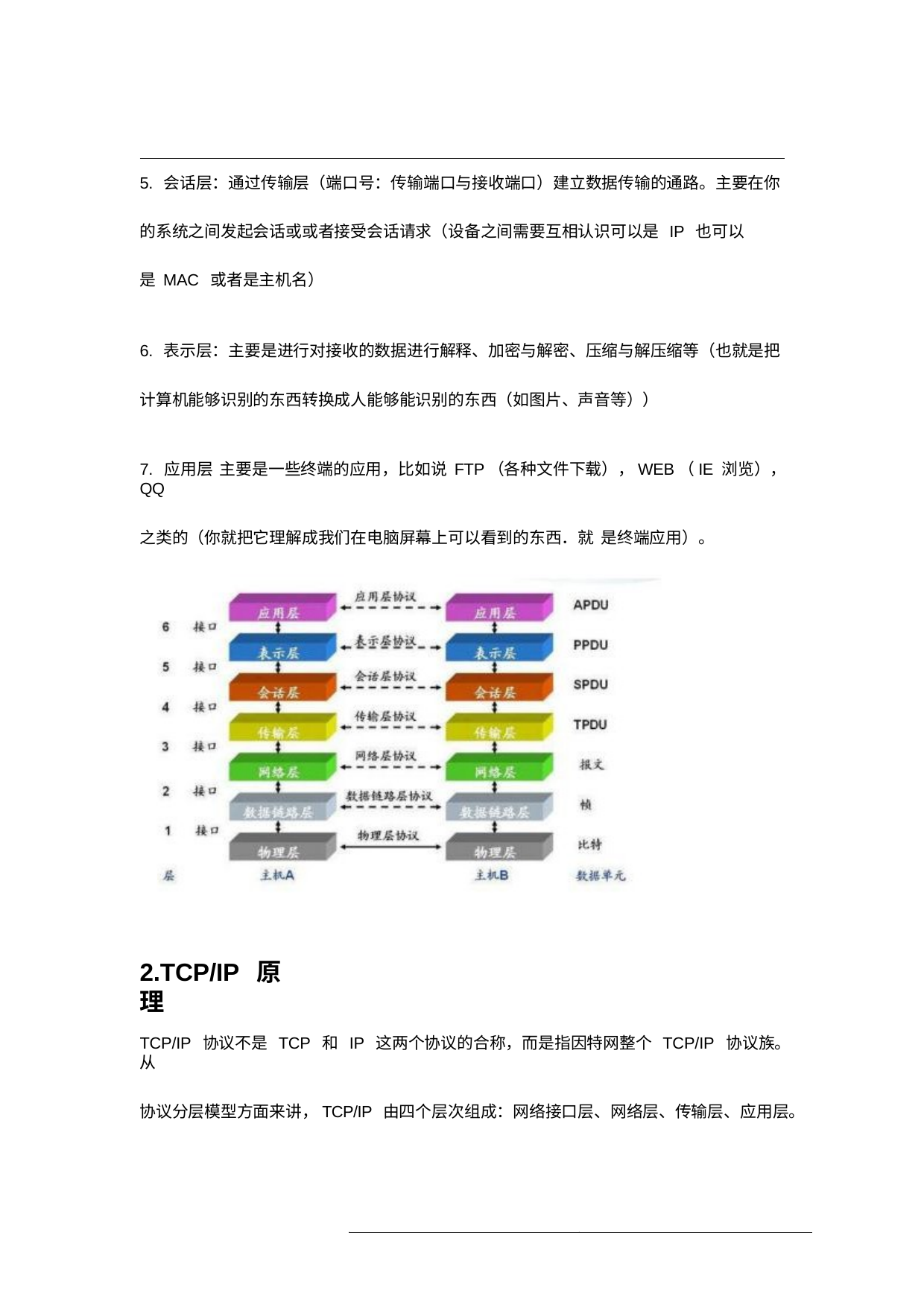

5. 会话层：通过传输层（端口号：传输端口与接收端口）建立数据传输的通路。主要在你
的系统之间发起会话或或者接受会话请求（设备之间需要互相认识可以是 IP 也可以是 MAC 或者是主机名）
6. 表示层：主要是进行对接收的数据进行解释、加密与解密、压缩与解压缩等（也就是把

计算机能够识别的东西转换成人能够能识别的东西（如图片、声音等））
7. 应用层 主要是一些终端的应用，比如说 FTP（各种文件下载），WEB（IE 浏览），QQ

之类的（你就把它理解成我们在电脑屏幕上可以看到的东西．就 是终端应用）。

2.TCP/IP 原理
TCP/IP 协议不是 TCP 和 IP 这两个协议的合称，而是指因特网整个 TCP/IP 协议族。从

协议分层模型方面来讲，TCP/IP 由四个层次组成：网络接口层、网络层、传输层、应用层。